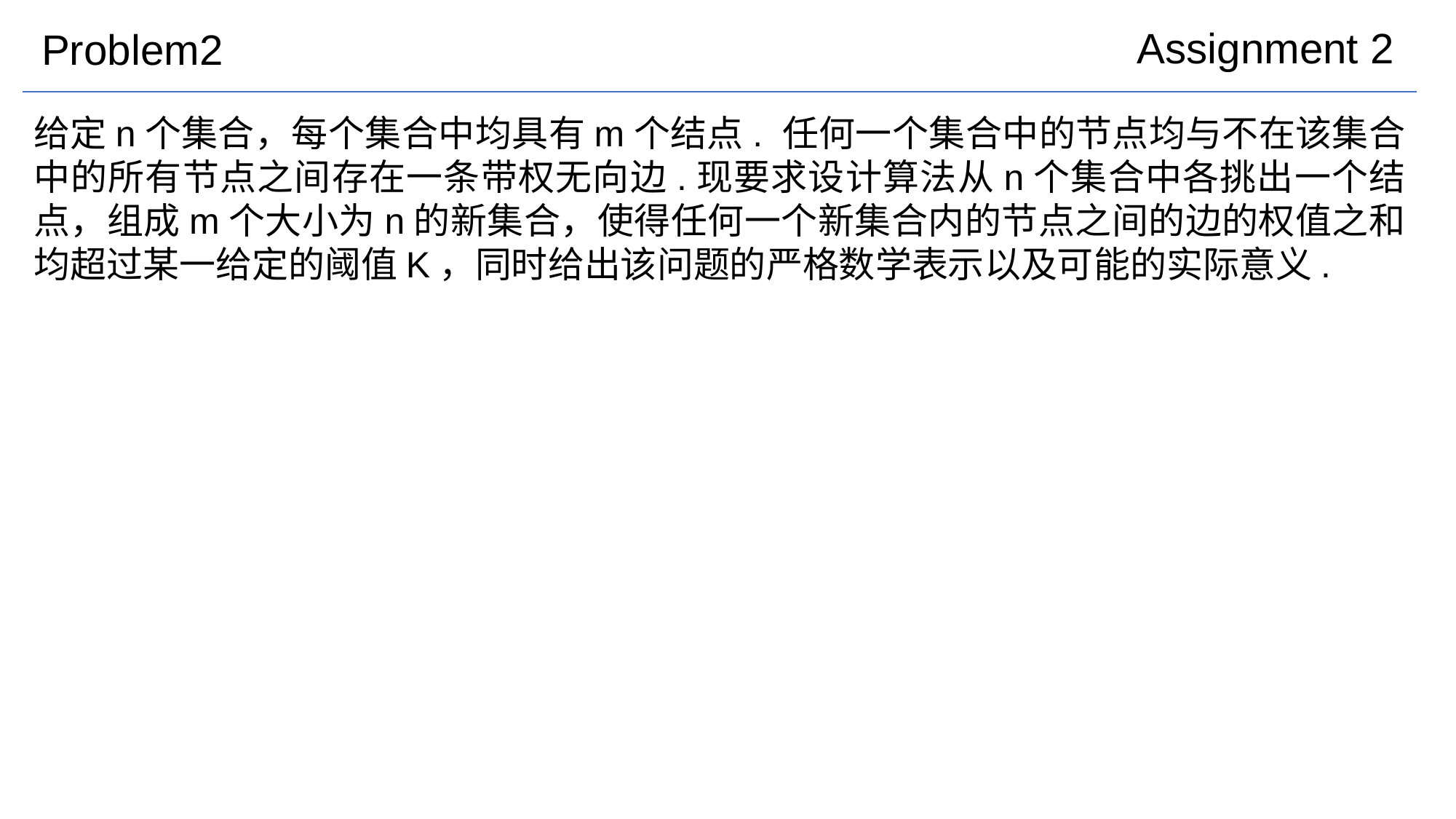

Assignment 2
Problem2
给定n个集合，每个集合中均具有m个结点. 任何一个集合中的节点均与不在该集合中的所有节点之间存在一条带权无向边.现要求设计算法从n个集合中各挑出一个结点，组成m个大小为n的新集合，使得任何一个新集合内的节点之间的边的权值之和均超过某一给定的阈值K，同时给出该问题的严格数学表示以及可能的实际意义.